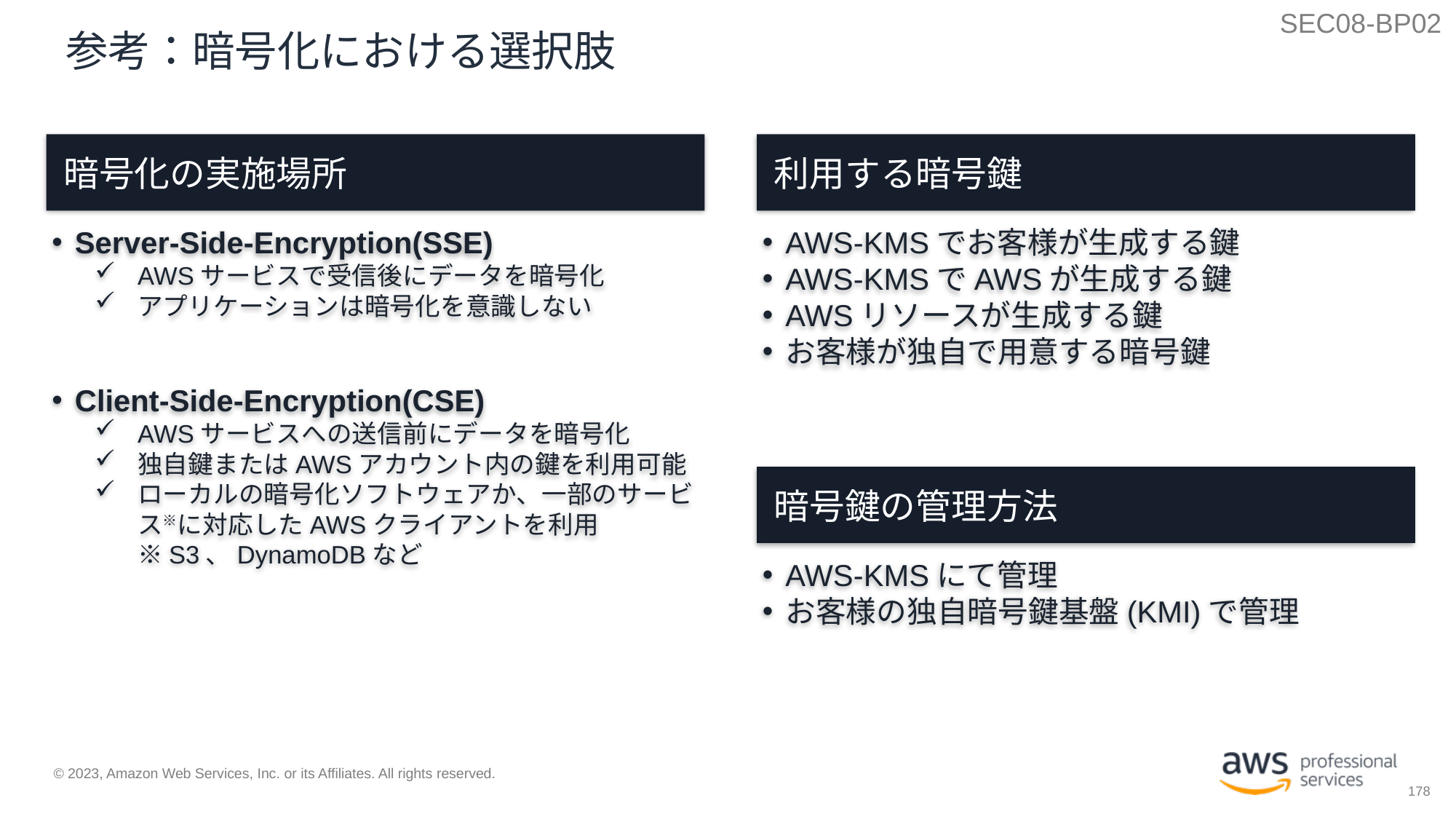

SEC08-BP02
# 参考：暗号化における選択肢
暗号化の実施場所
利用する暗号鍵
Server-Side-Encryption(SSE)
AWSサービスで受信後にデータを暗号化
アプリケーションは暗号化を意識しない

Client-Side-Encryption(CSE)
AWSサービスへの送信前にデータを暗号化
独自鍵またはAWSアカウント内の鍵を利用可能
ローカルの暗号化ソフトウェアか、一部のサービス※に対応したAWSクライアントを利用
※S3、DynamoDBなど
AWS-KMSでお客様が生成する鍵
AWS-KMSでAWSが生成する鍵
AWSリソースが生成する鍵
お客様が独自で用意する暗号鍵
暗号鍵の管理方法
AWS-KMSにて管理
お客様の独自暗号鍵基盤(KMI)で管理